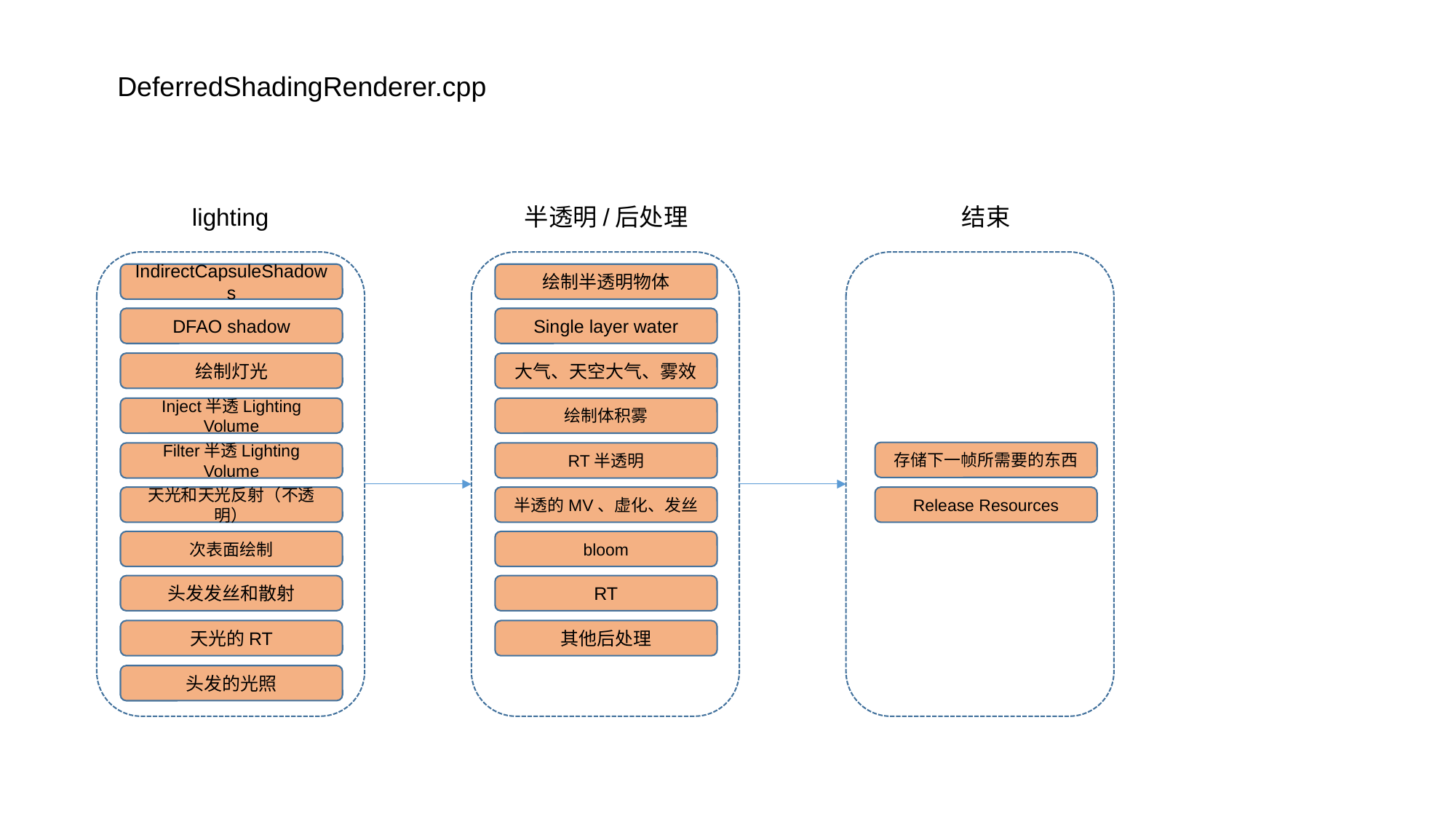

DeferredShadingRenderer.cpp
lighting
半透明/后处理
结束

IndirectCapsuleShadows
绘制半透明物体
DFAO shadow
Single layer water
绘制灯光
大气、天空大气、雾效
Inject半透Lighting Volume
绘制体积雾
存储下一帧所需要的东西
Filter半透Lighting Volume
RT半透明
天光和天光反射（不透明）
半透的MV、虚化、发丝
Release Resources
次表面绘制
bloom
头发发丝和散射
RT
天光的RT
其他后处理
头发的光照